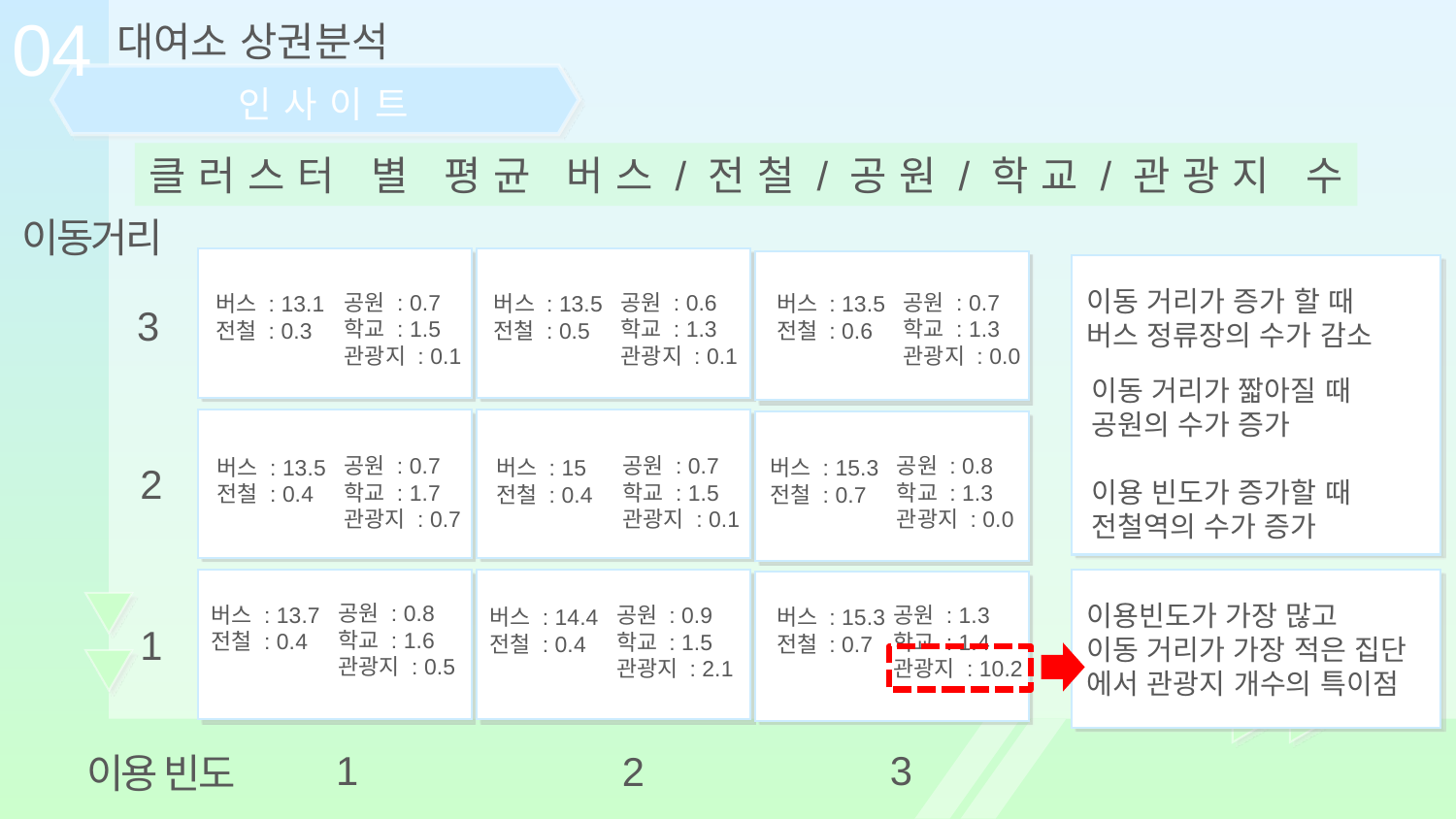

04
대여소 상권분석
인사이트
클러스터 별 평균 버스/전철/공원/학교/관광지 수
이동거리

이동 거리가 증가 할 때
버스 정류장의 수가 감소
공원 : 0.7
학교 : 1.5
관광지 : 0.1
공원 : 0.6
학교 : 1.3
관광지 : 0.1
공원 : 0.7
학교 : 1.3
관광지 : 0.0
버스 : 13.1
전철 : 0.3
버스 : 13.5
전철 : 0.5
버스 : 13.5
전철 : 0.6
3
이동 거리가 짧아질 때
공원의 수가 증가

이용 빈도가 증가할 때
전철역의 수가 증가

공원 : 0.7
학교 : 1.7
관광지 : 0.7
공원 : 0.7
학교 : 1.5
관광지 : 0.1
공원 : 0.8
학교 : 1.3
관광지 : 0.0
버스 : 13.5
전철 : 0.4
버스 : 15
전철 : 0.4
버스 : 15.3
전철 : 0.7
2

이용빈도가 가장 많고
이동 거리가 가장 적은 집단
에서 관광지 개수의 특이점
공원 : 0.8
학교 : 1.6
관광지 : 0.5
버스 : 13.7
전철 : 0.4
공원 : 0.9
학교 : 1.5
관광지 : 2.1
공원 : 1.3
학교 : 1.4
관광지 : 10.2
버스 : 15.3
전철 : 0.7
버스 : 14.4
전철 : 0.4
1

1
3
2
이용 빈도